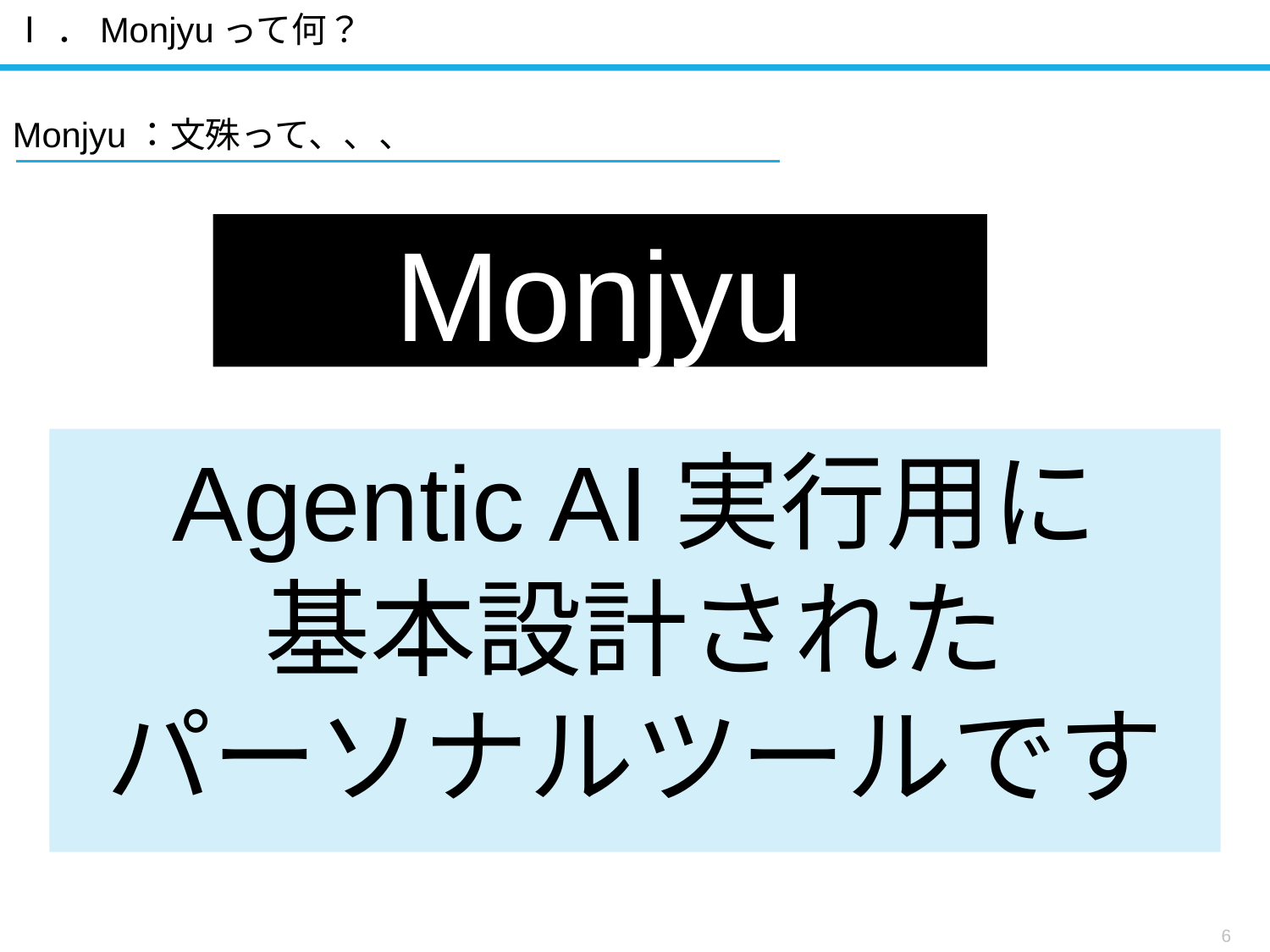

Ⅰ．Monjyuって何？

Monjyu：文殊って、、、
Monjyu
Agentic AI実行用に
基本設計された
パーソナルツールです

6